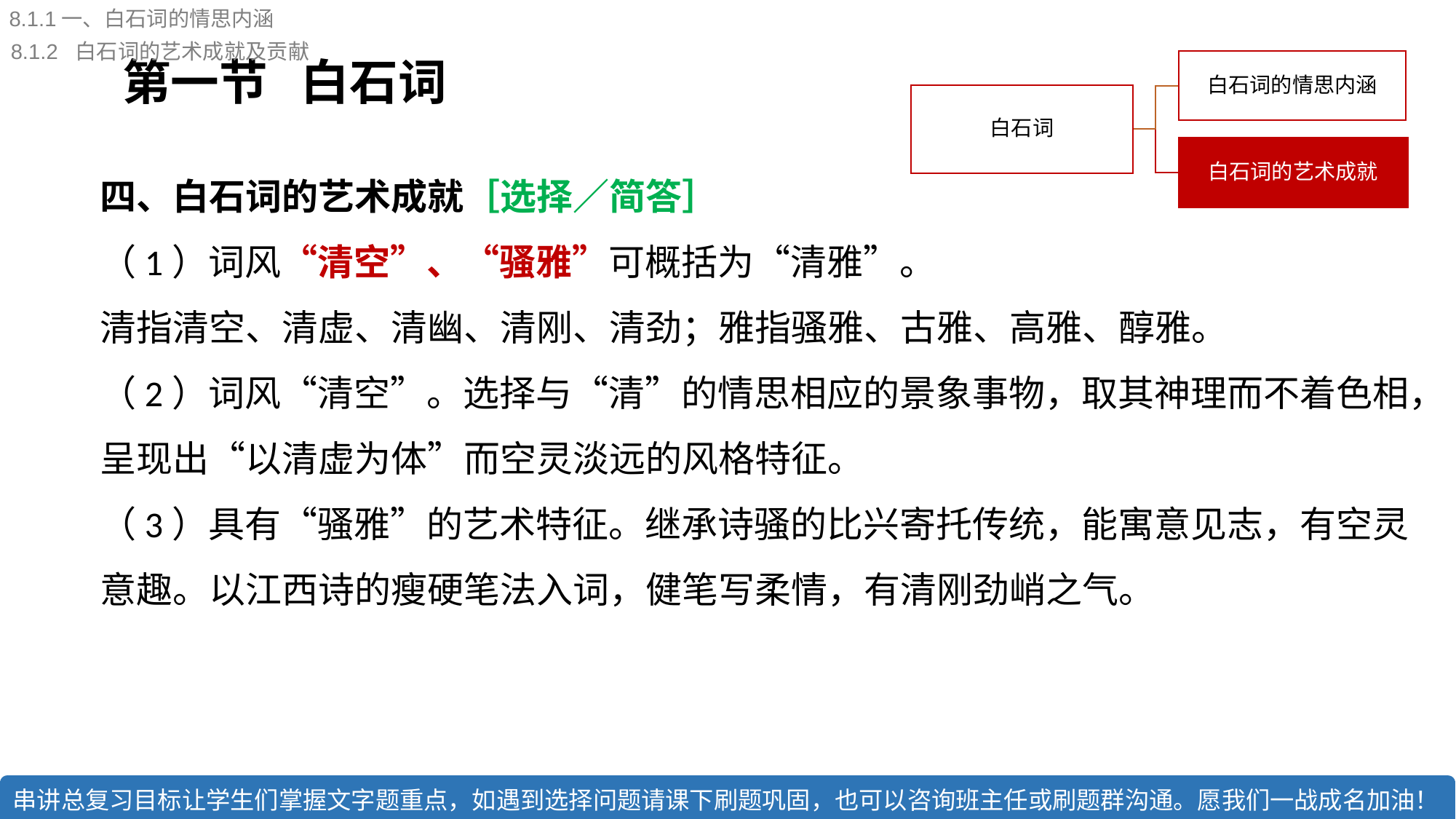

8.1.1一、白石词的情思内涵

白石词
白石词的情思内涵
白石词的艺术成就
8.1.2  白石词的艺术成就及贡献
第一节   白石词
四、白石词的艺术成就［选择／简答］
（1）词风“清空”、“骚雅”可概括为“清雅”。
清指清空、清虚、清幽、清刚、清劲；雅指骚雅、古雅、高雅、醇雅。 
（2）词风“清空”。选择与“清”的情思相应的景象事物，取其神理而不着色相，呈现出“以清虚为体”而空灵淡远的风格特征。
（3）具有“骚雅”的艺术特征。继承诗骚的比兴寄托传统，能寓意见志，有空灵意趣。以江西诗的瘦硬笔法入词，健笔写柔情，有清刚劲峭之气。